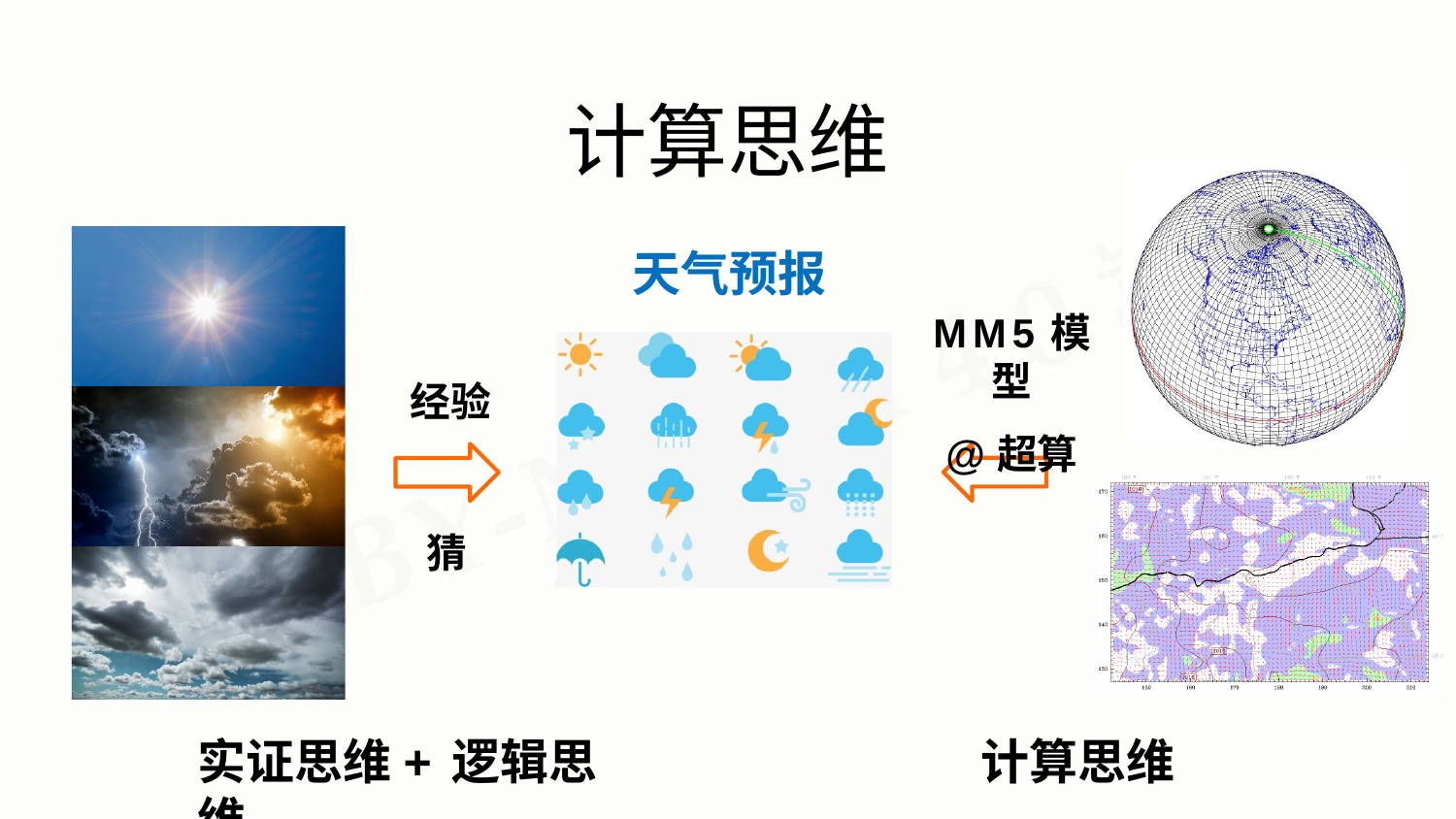

# 计算思维

天气预报

MM5模型
@超算

经验

猜
实证思维+逻辑思维
计算思维